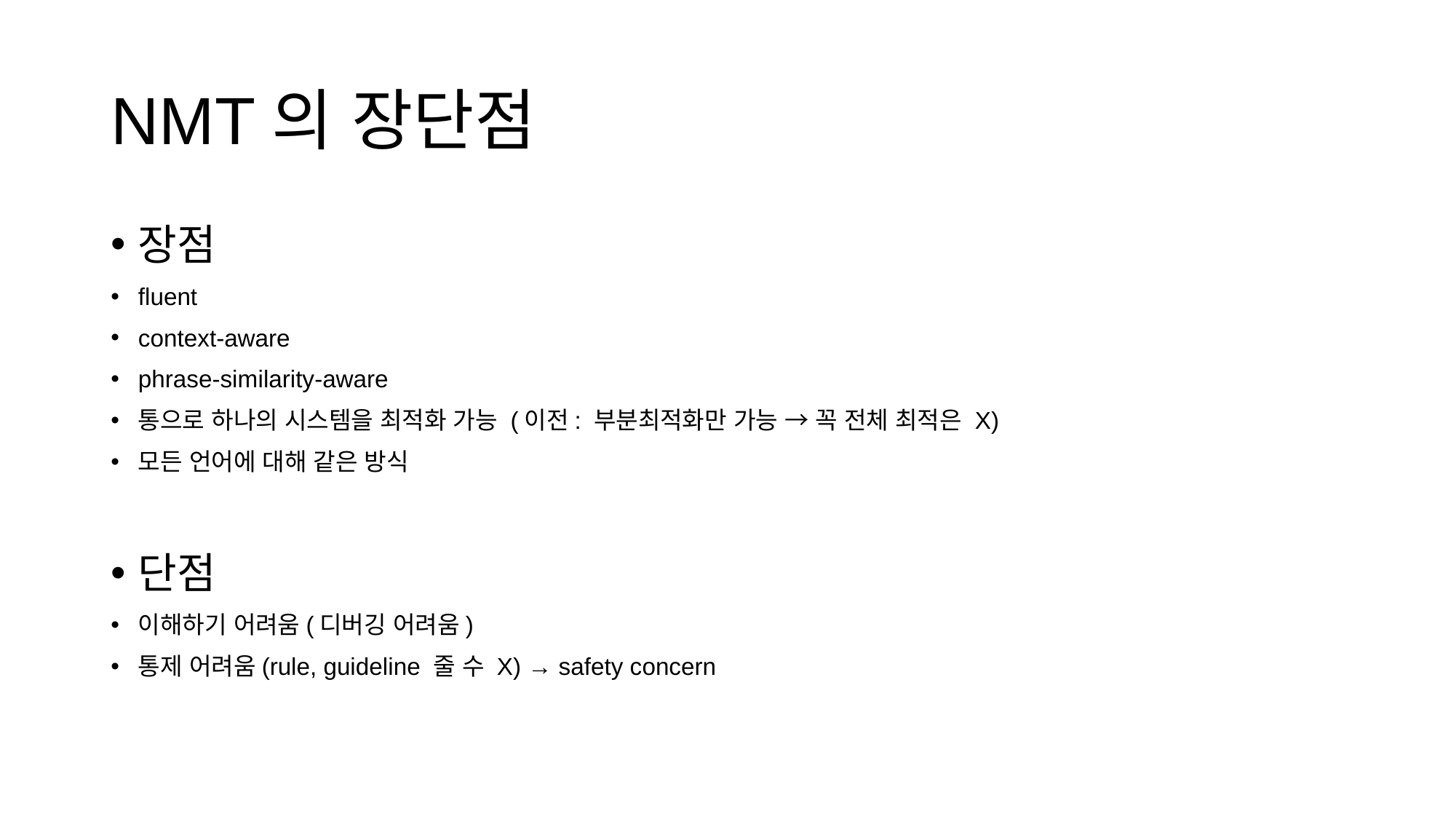

# NMT의 장단점
장점
fluent
context-aware
phrase-similarity-aware
통으로 하나의 시스템을 최적화 가능 (이전: 부분최적화만 가능 → 꼭 전체 최적은 X)
모든 언어에 대해 같은 방식

단점
이해하기 어려움(디버깅 어려움)
통제 어려움(rule, guideline 줄 수 X) → safety concern